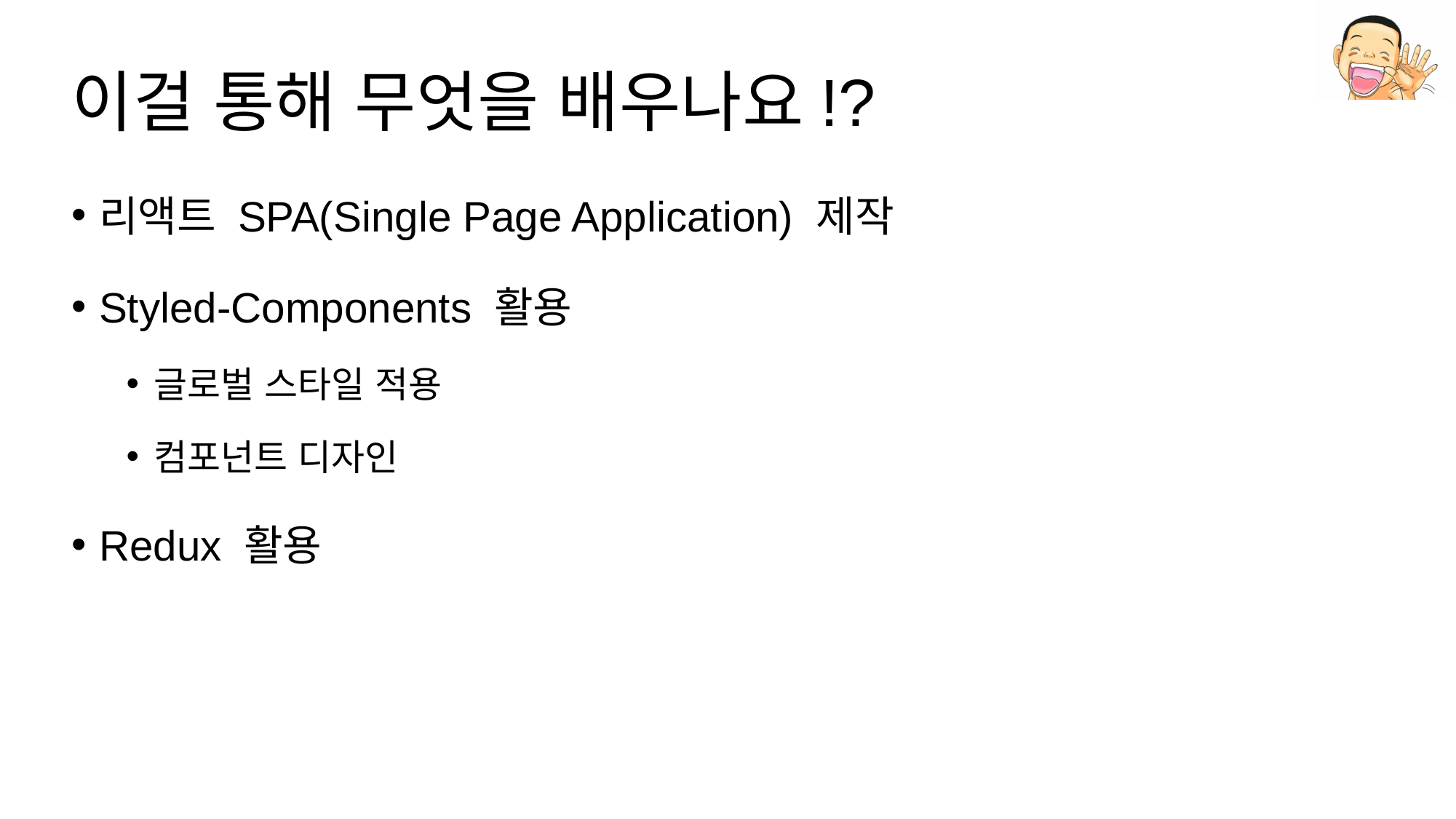

# 이걸 통해 무엇을 배우나요!?
리액트 SPA(Single Page Application) 제작
Styled-Components 활용
글로벌 스타일 적용
컴포넌트 디자인
Redux 활용